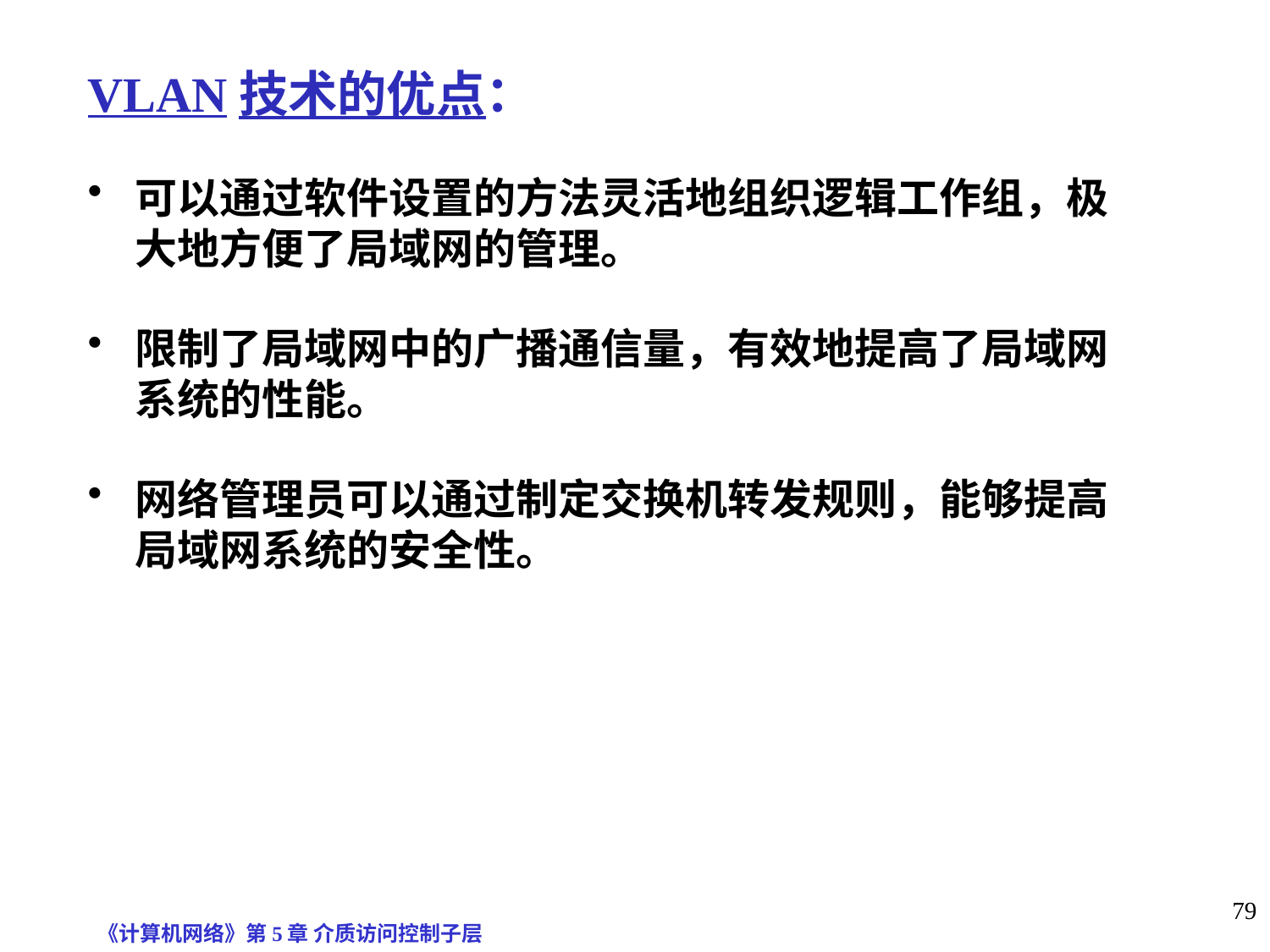

VLAN技术的优点：

可以通过软件设置的方法灵活地组织逻辑工作组，极大地方便了局域网的管理。

限制了局域网中的广播通信量，有效地提高了局域网系统的性能。

网络管理员可以通过制定交换机转发规则，能够提高局域网系统的安全性。

《计算机网络》第5章 介质访问控制子层
79